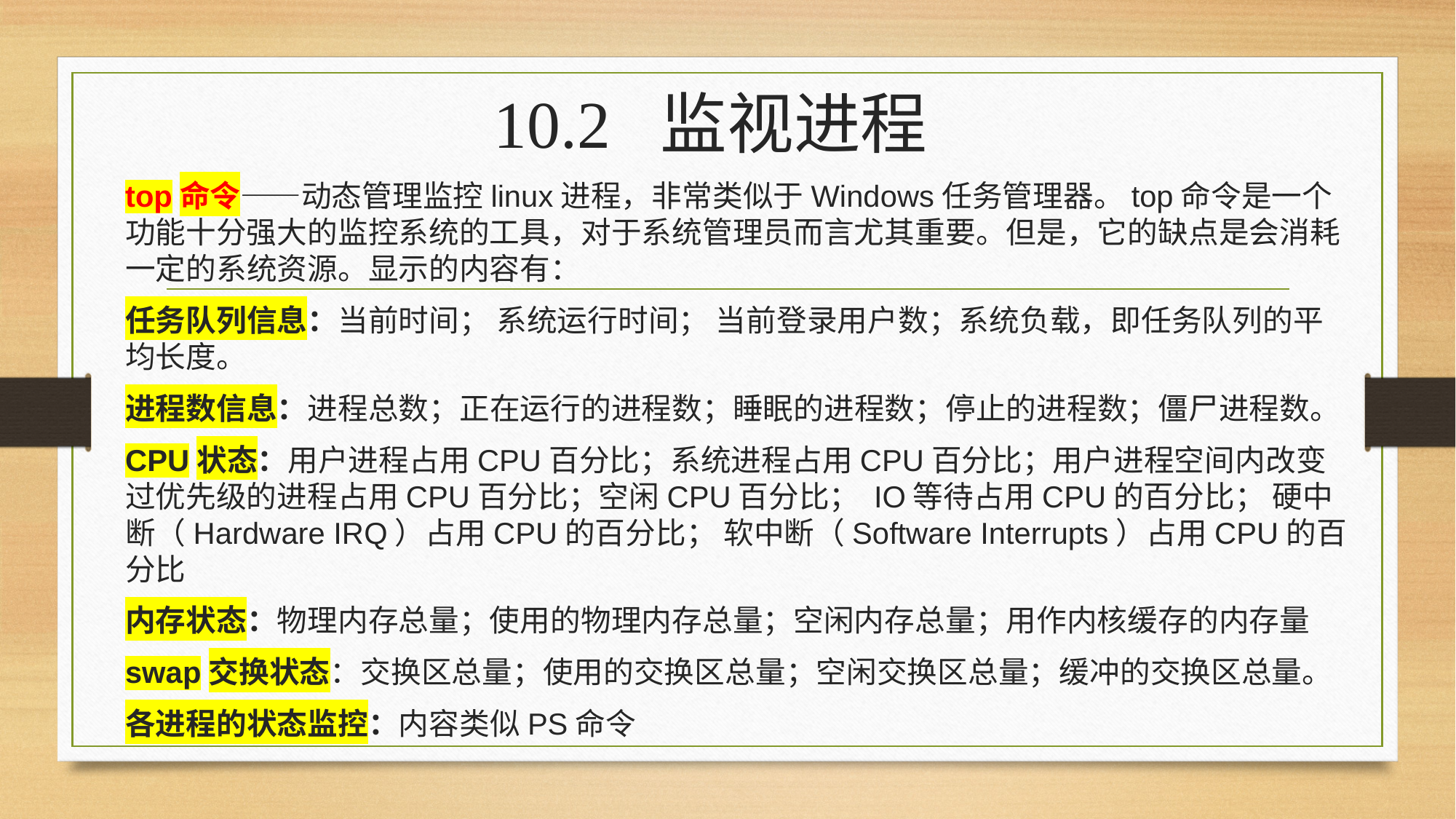

# 10.2  监视进程
top命令——动态管理监控linux进程，非常类似于Windows任务管理器。top命令是一个功能十分强大的监控系统的工具，对于系统管理员而言尤其重要。但是，它的缺点是会消耗一定的系统资源。显示的内容有：
任务队列信息：当前时间； 系统运行时间； 当前登录用户数；系统负载，即任务队列的平均长度。
进程数信息：进程总数；正在运行的进程数；睡眠的进程数；停止的进程数；僵尸进程数。
CPU状态：用户进程占用CPU百分比；系统进程占用CPU百分比；用户进程空间内改变过优先级的进程占用CPU百分比；空闲CPU百分比； IO等待占用CPU的百分比； 硬中断（Hardware IRQ）占用CPU的百分比； 软中断（Software Interrupts）占用CPU的百分比
内存状态：物理内存总量；使用的物理内存总量；空闲内存总量；用作内核缓存的内存量
swap交换状态：交换区总量；使用的交换区总量；空闲交换区总量；缓冲的交换区总量。
各进程的状态监控：内容类似PS命令